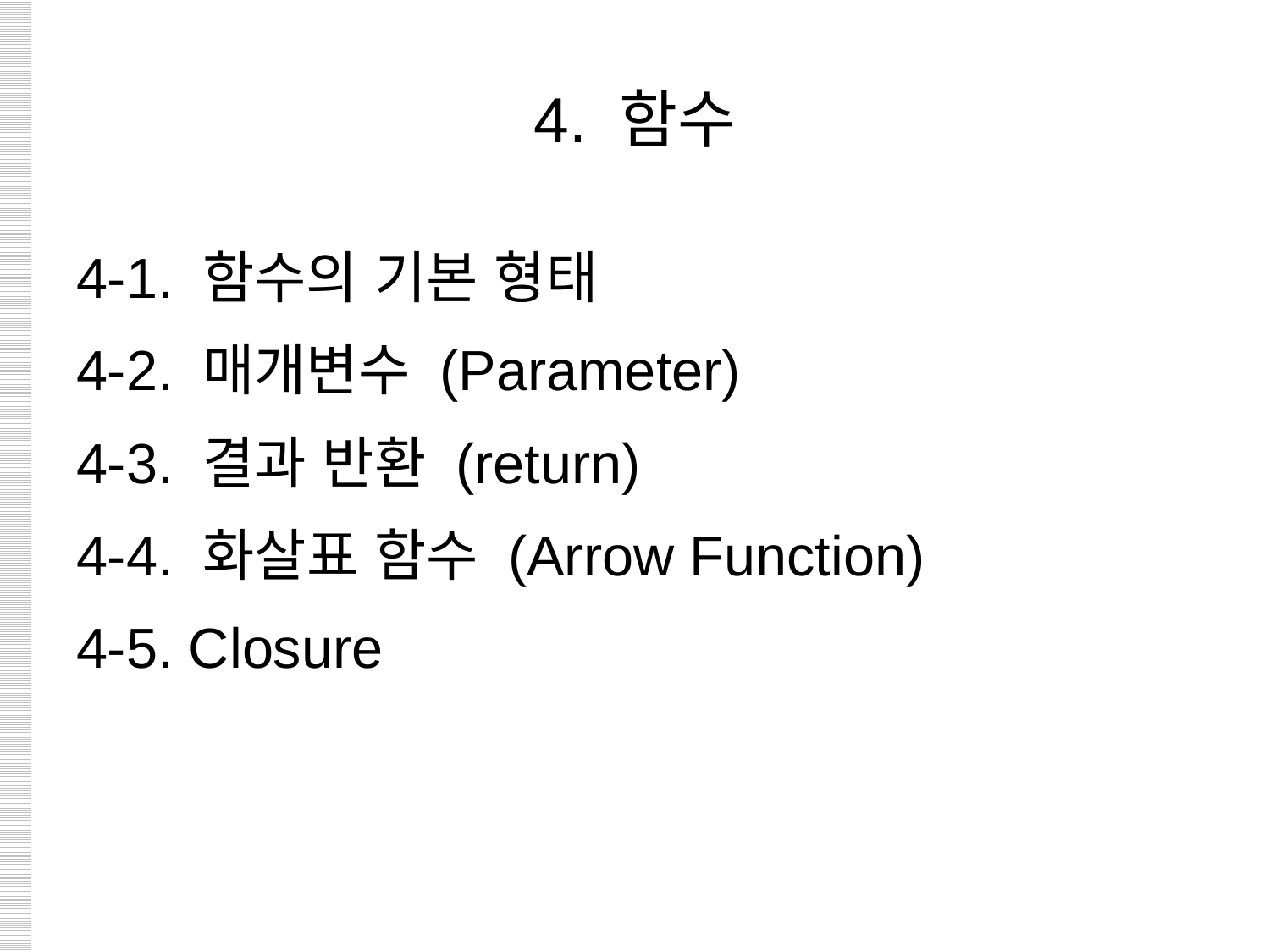

# 4. 함수
4-1. 함수의 기본 형태
4-2. 매개변수 (Parameter)
4-3. 결과 반환 (return)
4-4. 화살표 함수 (Arrow Function)
4-5. Closure